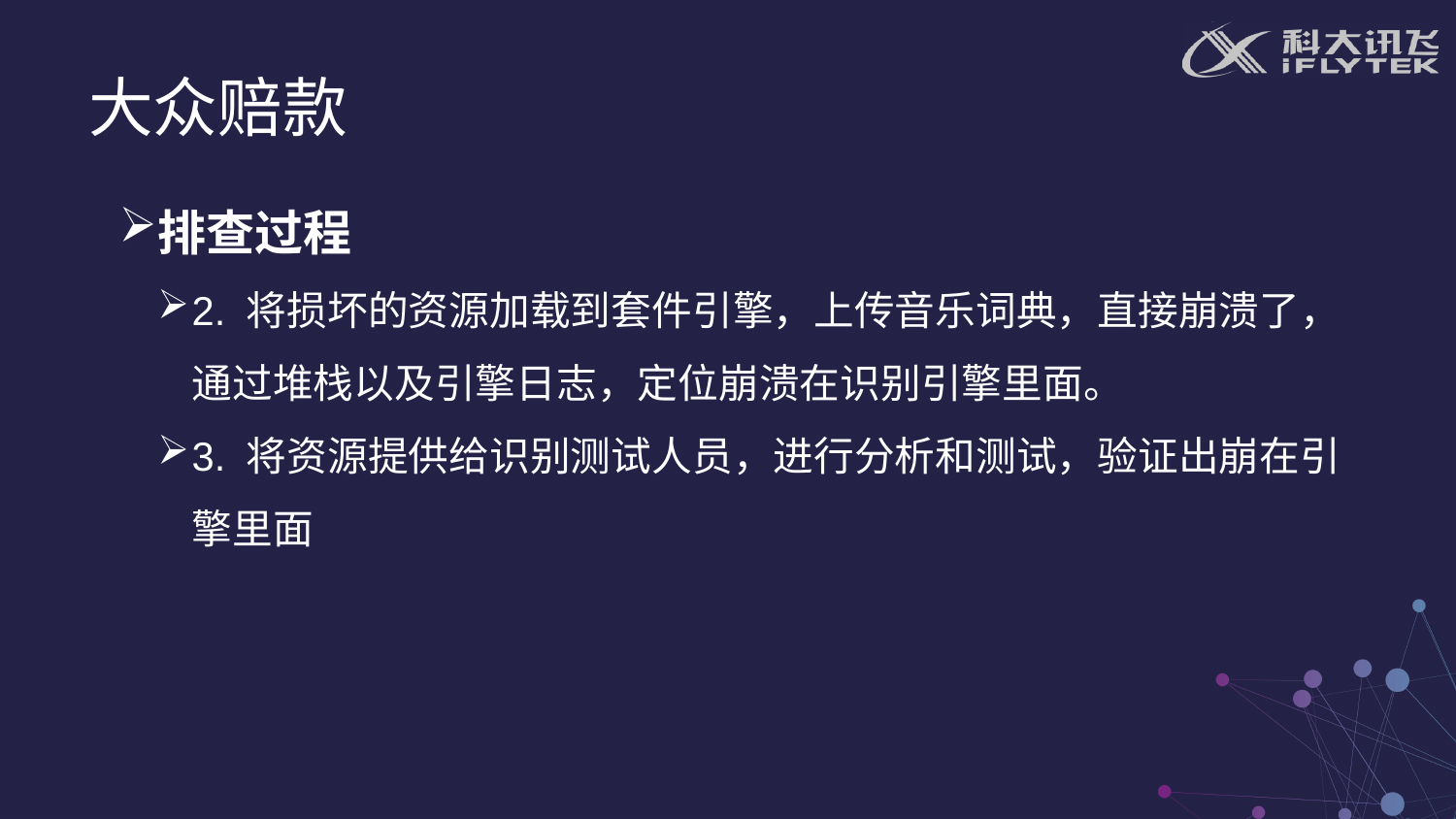

大众赔款
排查过程
2. 将损坏的资源加载到套件引擎，上传音乐词典，直接崩溃了，通过堆栈以及引擎日志，定位崩溃在识别引擎里面。
3. 将资源提供给识别测试人员，进行分析和测试，验证出崩在引擎里面